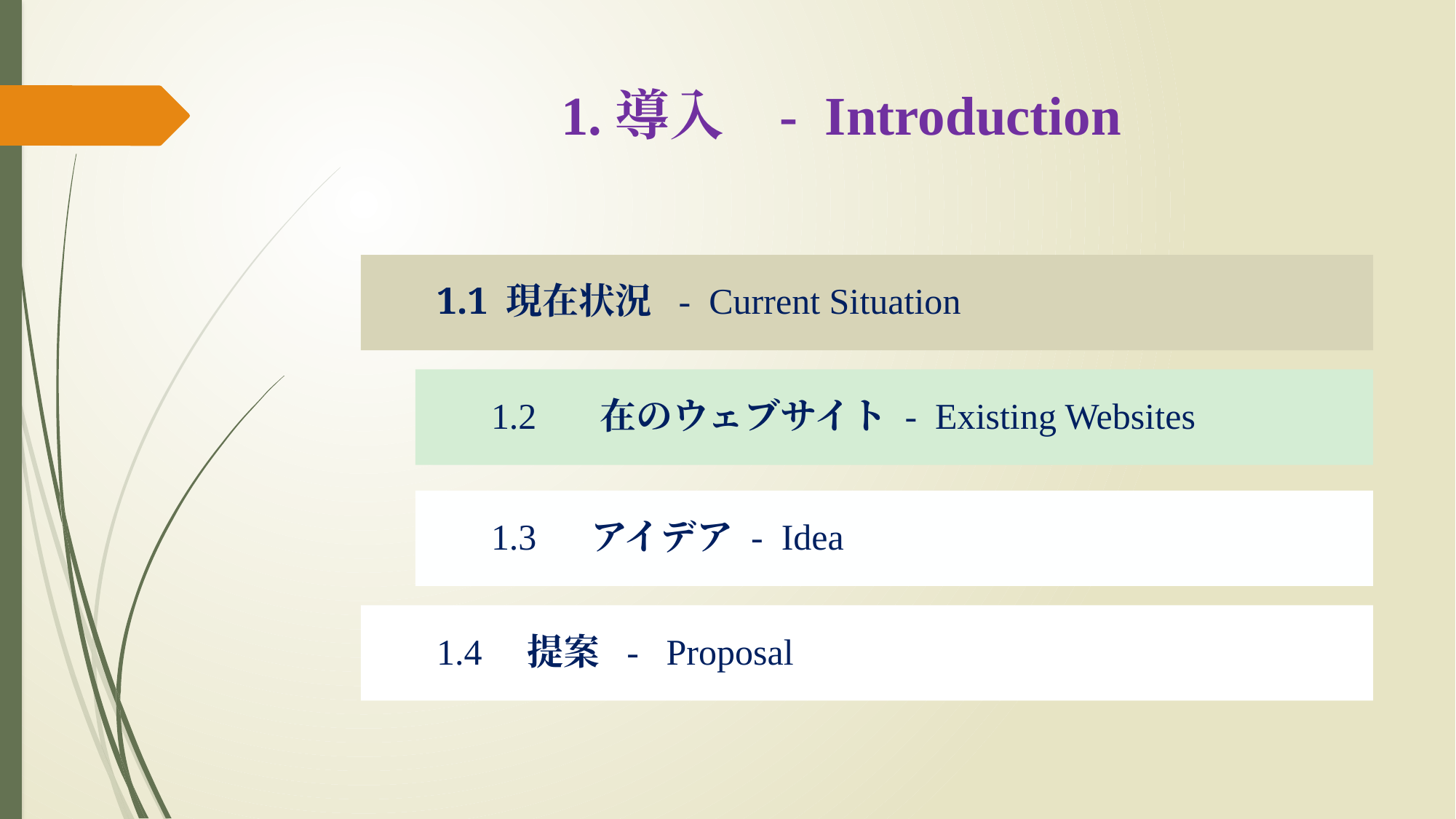

# 1.導入   -  Introduction

1.1 現在状況  -  Current Situation

1.2      在のウェブサイト -  Existing Websites

1.3     アイデア -  Idea

1.4    提案  -   Proposal